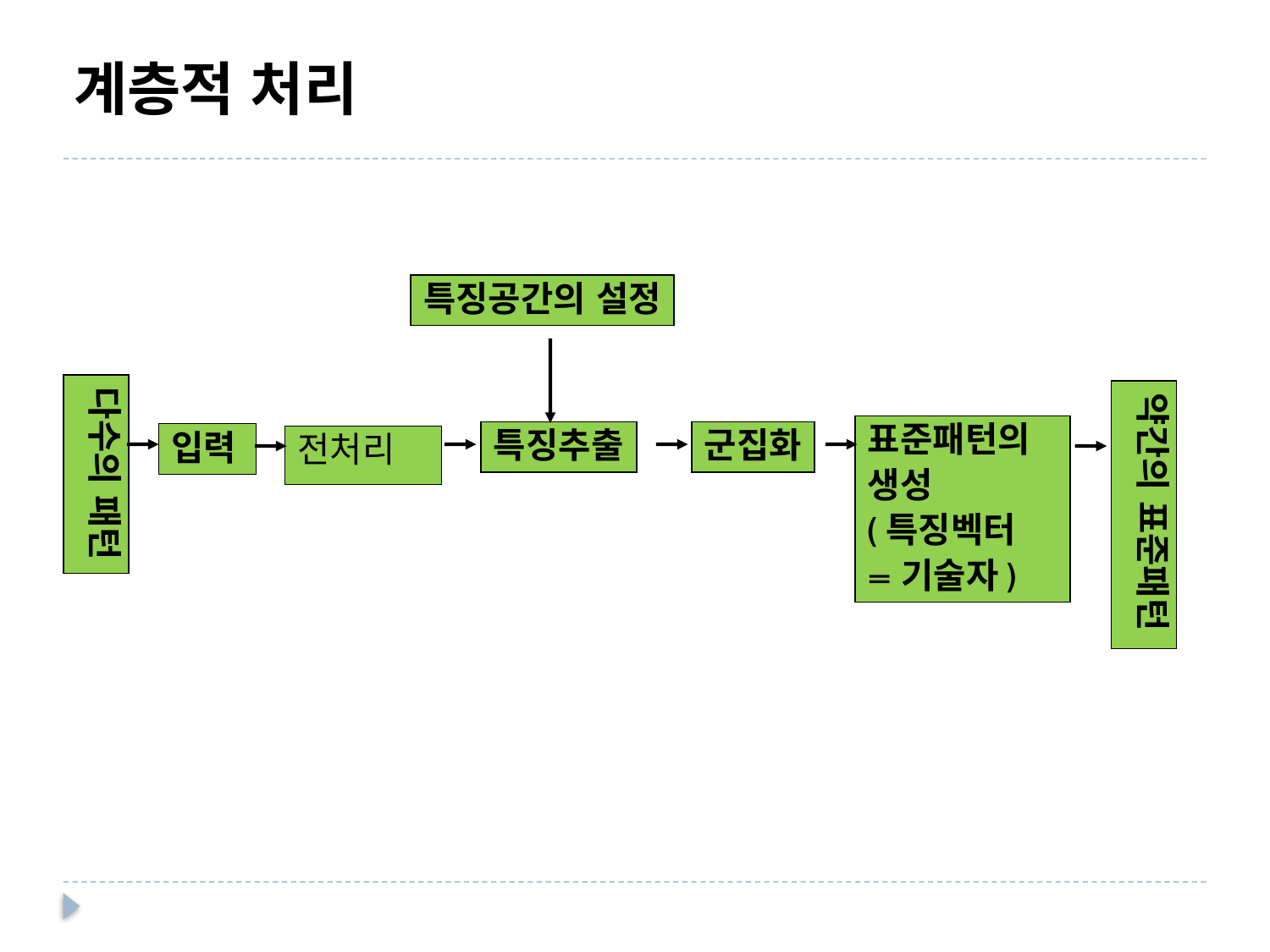

계층적 처리
특징공간의 설정

다수의 패턴
약간의 표준패턴
표준패턴의
생성
(특징벡터
=기술자)
특징추출
군집화
입력
전처리